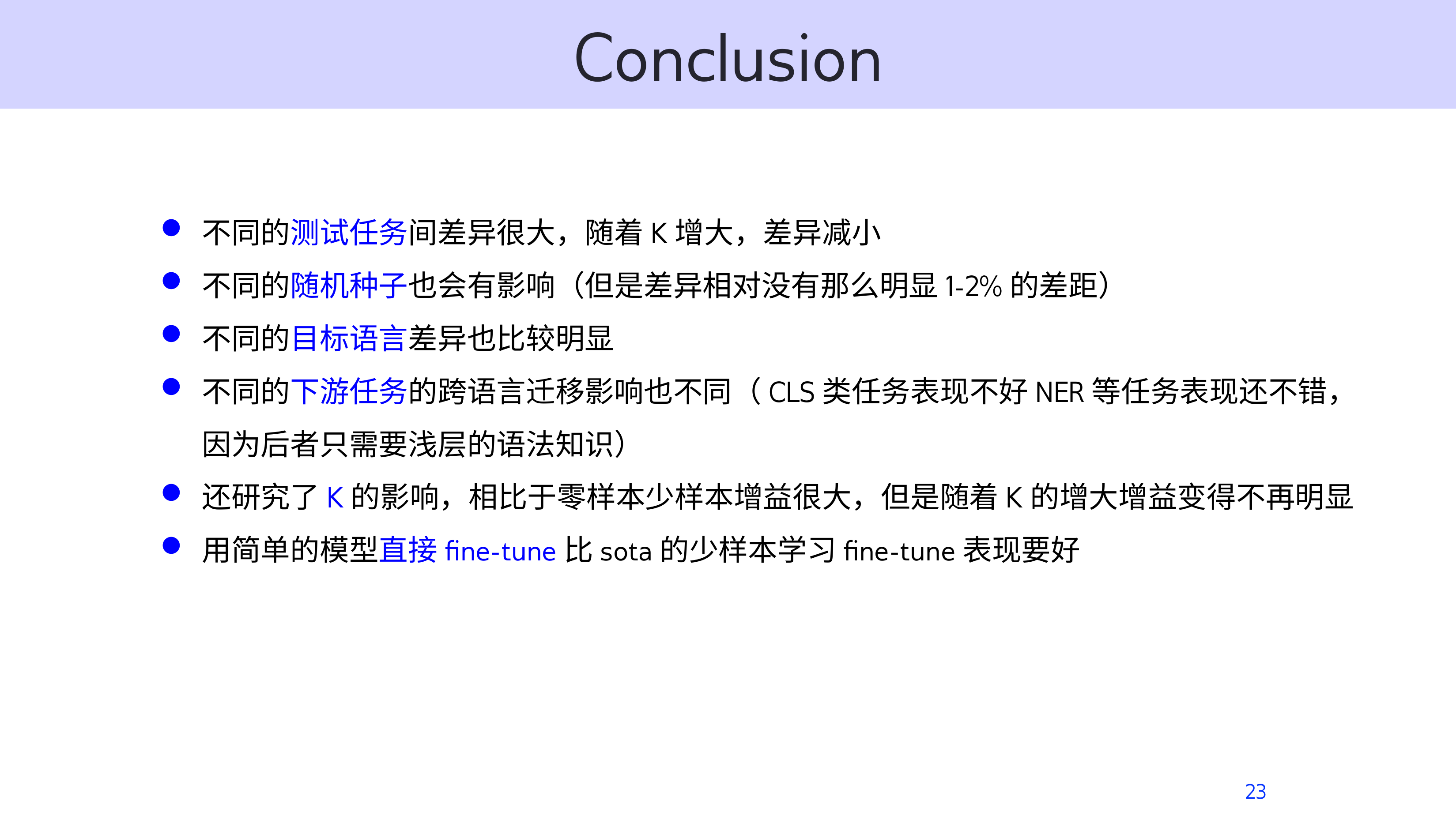

# Conclusion
不同的测试任务间差异很大，随着K增大，差异减小
不同的随机种子也会有影响（但是差异相对没有那么明显1-2%的差距）
不同的目标语言差异也比较明显
不同的下游任务的跨语言迁移影响也不同（CLS类任务表现不好NER等任务表现还不错，因为后者只需要浅层的语法知识）
还研究了K的影响，相比于零样本少样本增益很大，但是随着K的增大增益变得不再明显
用简单的模型直接fine-tune比sota的少样本学习fine-tune表现要好
23